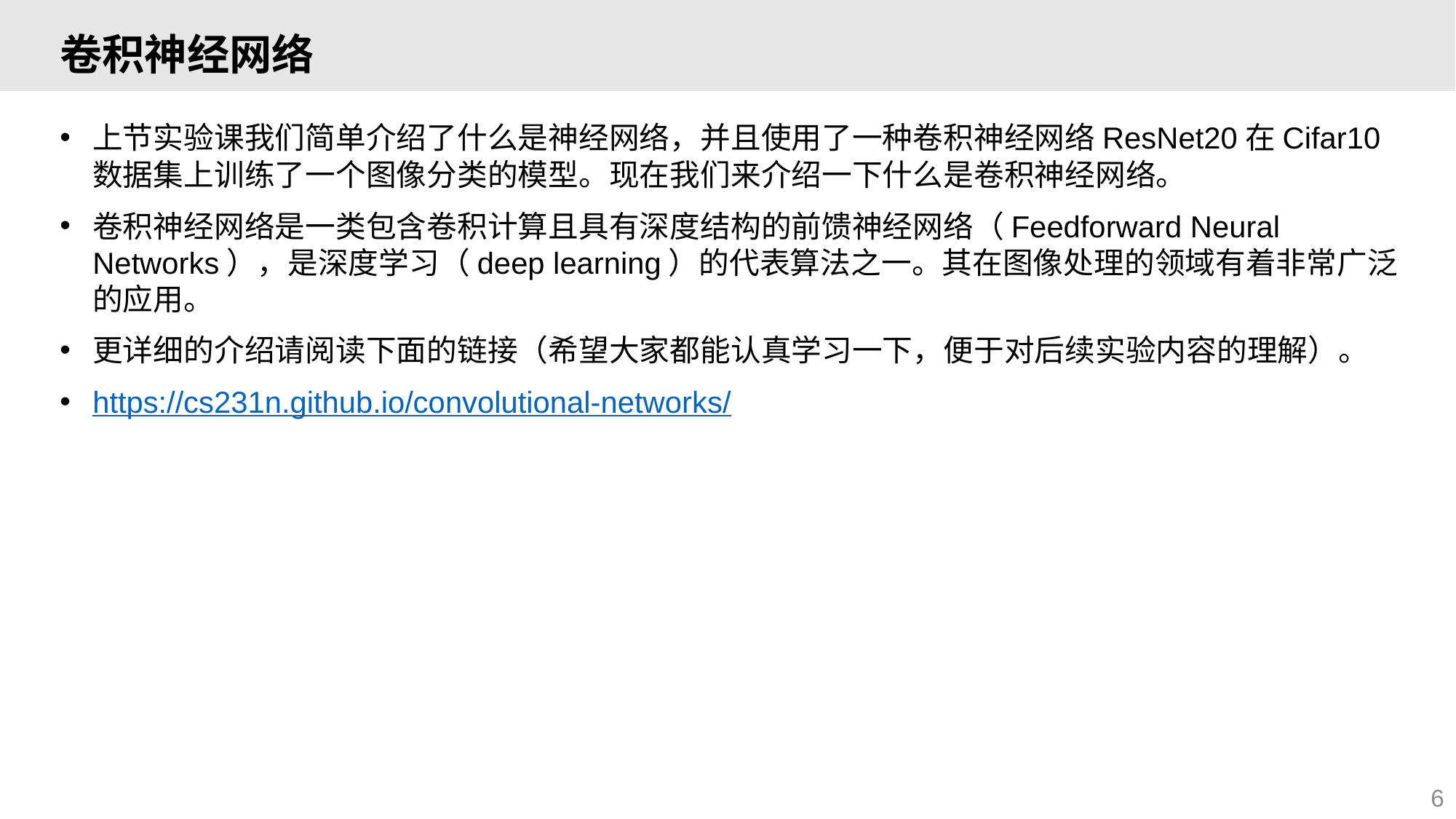

# 卷积神经网络
上节实验课我们简单介绍了什么是神经网络，并且使用了一种卷积神经网络ResNet20在Cifar10数据集上训练了一个图像分类的模型。现在我们来介绍一下什么是卷积神经网络。
卷积神经网络是一类包含卷积计算且具有深度结构的前馈神经网络（Feedforward Neural Networks），是深度学习（deep learning）的代表算法之一。其在图像处理的领域有着非常广泛的应用。
更详细的介绍请阅读下面的链接（希望大家都能认真学习一下，便于对后续实验内容的理解）。
https://cs231n.github.io/convolutional-networks/

6